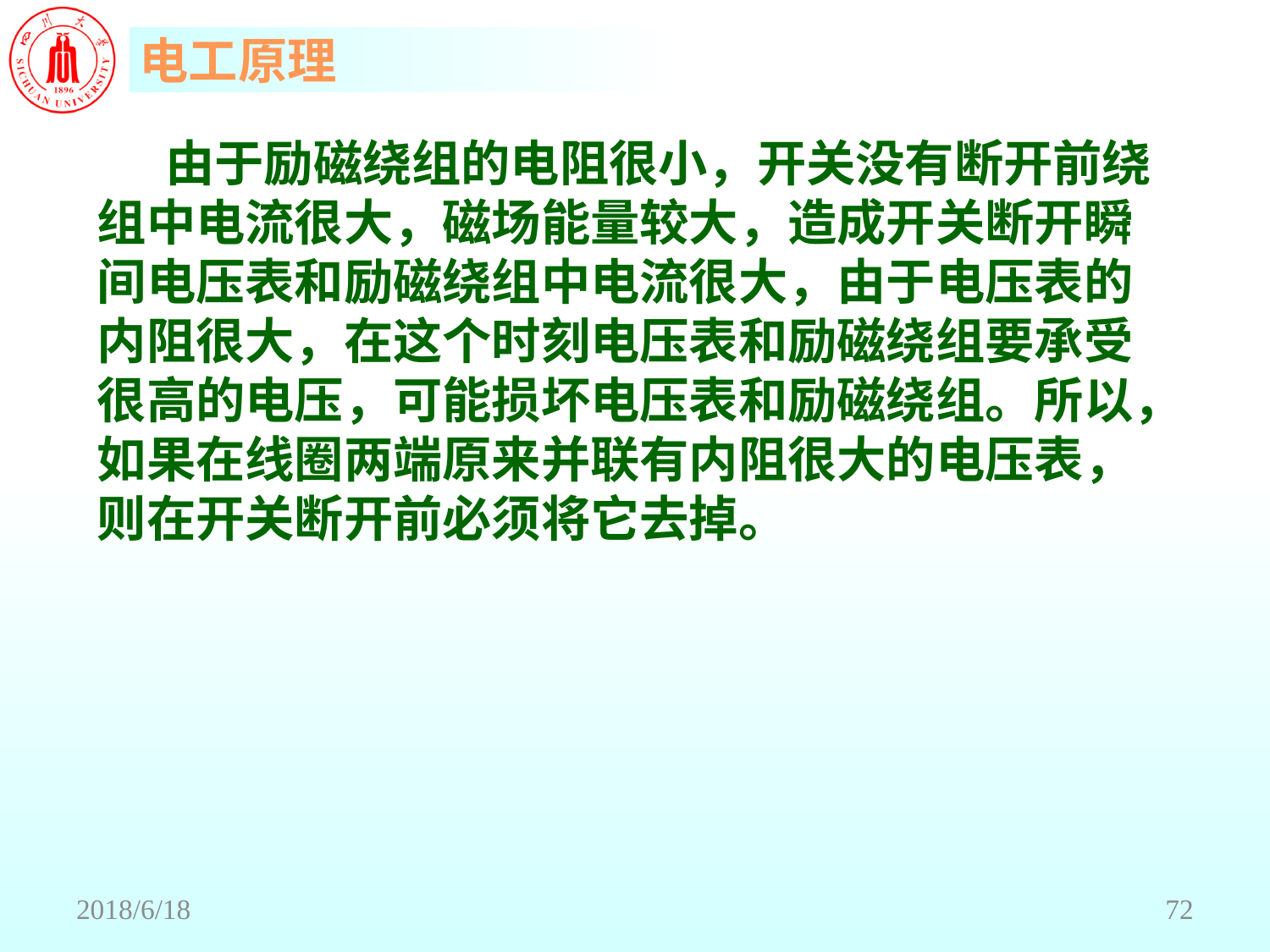

由于励磁绕组的电阻很小，开关没有断开前绕组中电流很大，磁场能量较大，造成开关断开瞬间电压表和励磁绕组中电流很大，由于电压表的内阻很大，在这个时刻电压表和励磁绕组要承受很高的电压，可能损坏电压表和励磁绕组。所以，如果在线圈两端原来并联有内阻很大的电压表，则在开关断开前必须将它去掉。
2018/6/18
72